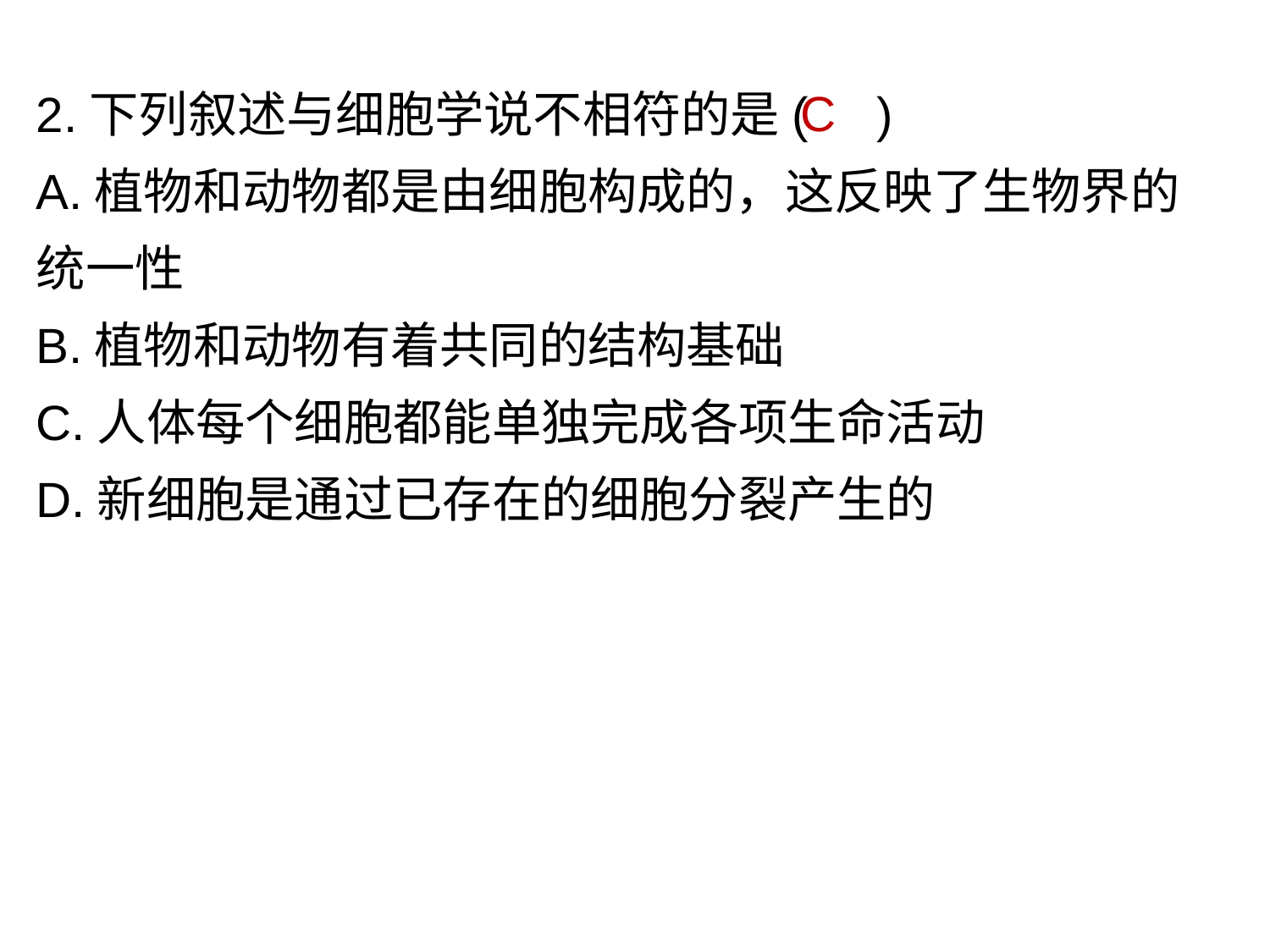

2.下列叙述与细胞学说不相符的是(     )
A.植物和动物都是由细胞构成的，这反映了生物界的统一性
B.植物和动物有着共同的结构基础
C.人体每个细胞都能单独完成各项生命活动
D.新细胞是通过已存在的细胞分裂产生的
C